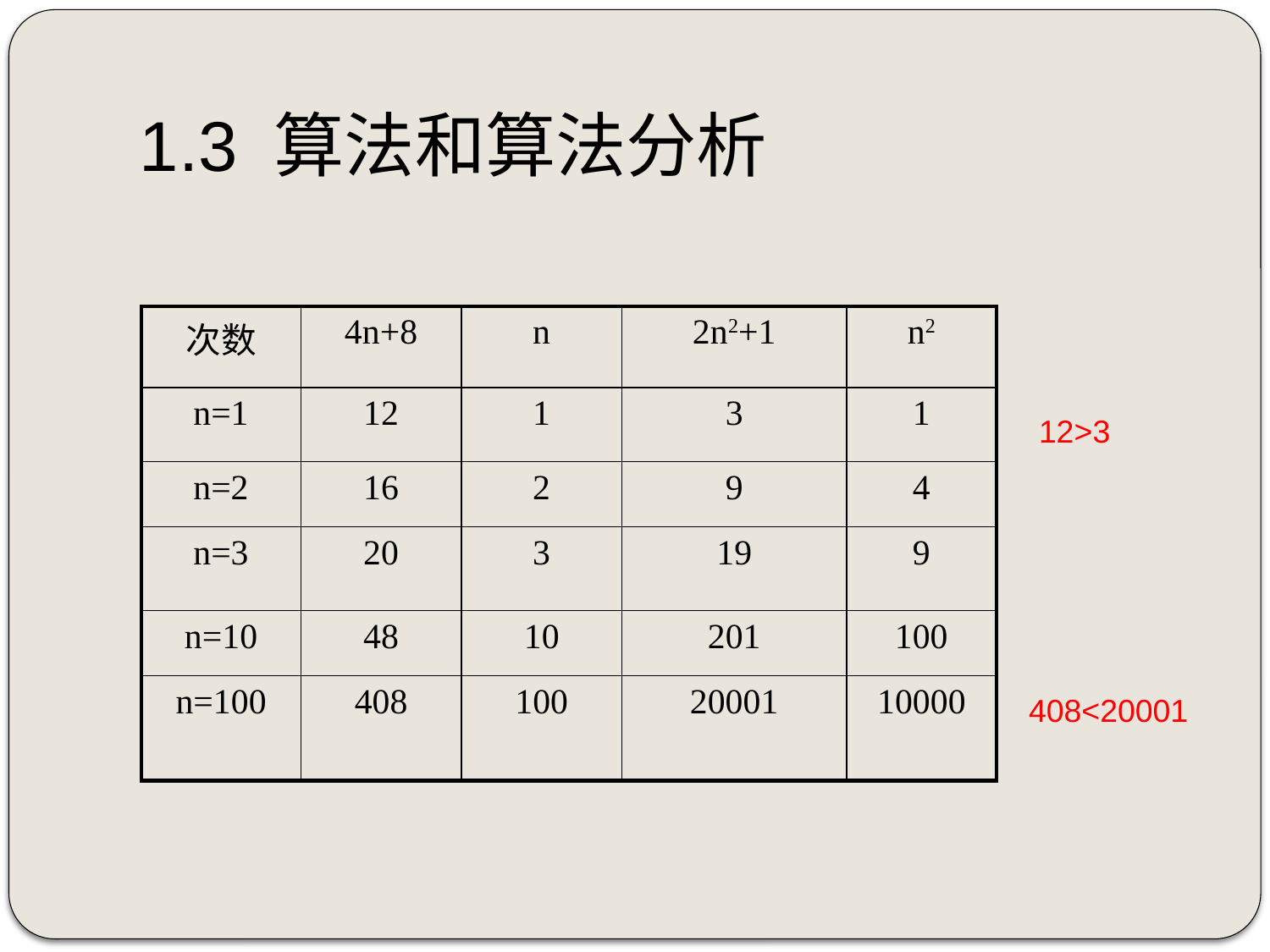

# 1.3 算法和算法分析
| 次数 | 4n+8 | n | 2n2+1 | n2 |
| --- | --- | --- | --- | --- |
| n=1 | 12 | 1 | 3 | 1 |
| n=2 | 16 | 2 | 9 | 4 |
| n=3 | 20 | 3 | 19 | 9 |
| n=10 | 48 | 10 | 201 | 100 |
| n=100 | 408 | 100 | 20001 | 10000 |
12>3
408<20001